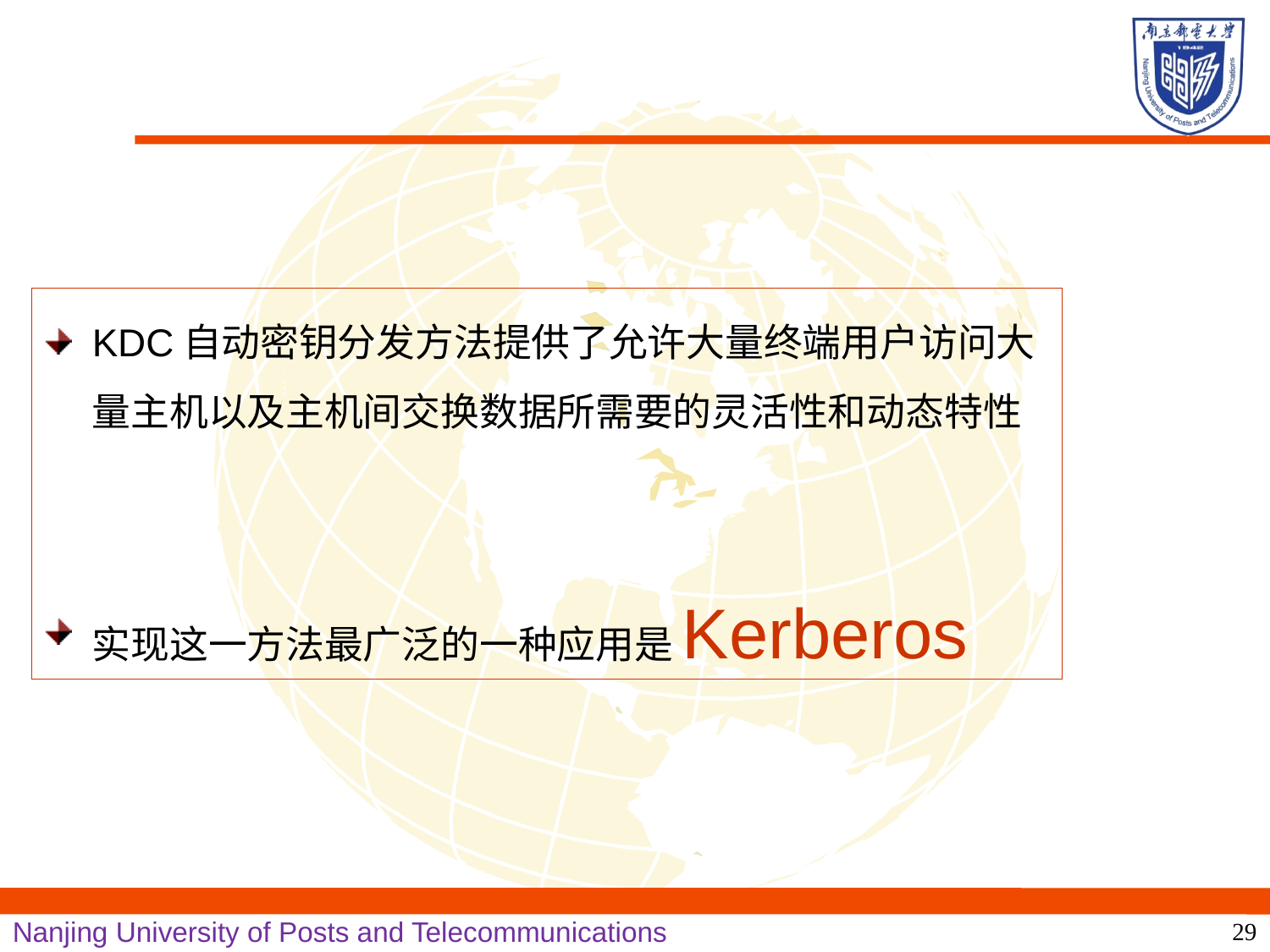

#
KDC自动密钥分发方法提供了允许大量终端用户访问大量主机以及主机间交换数据所需要的灵活性和动态特性

实现这一方法最广泛的一种应用是Kerberos
29